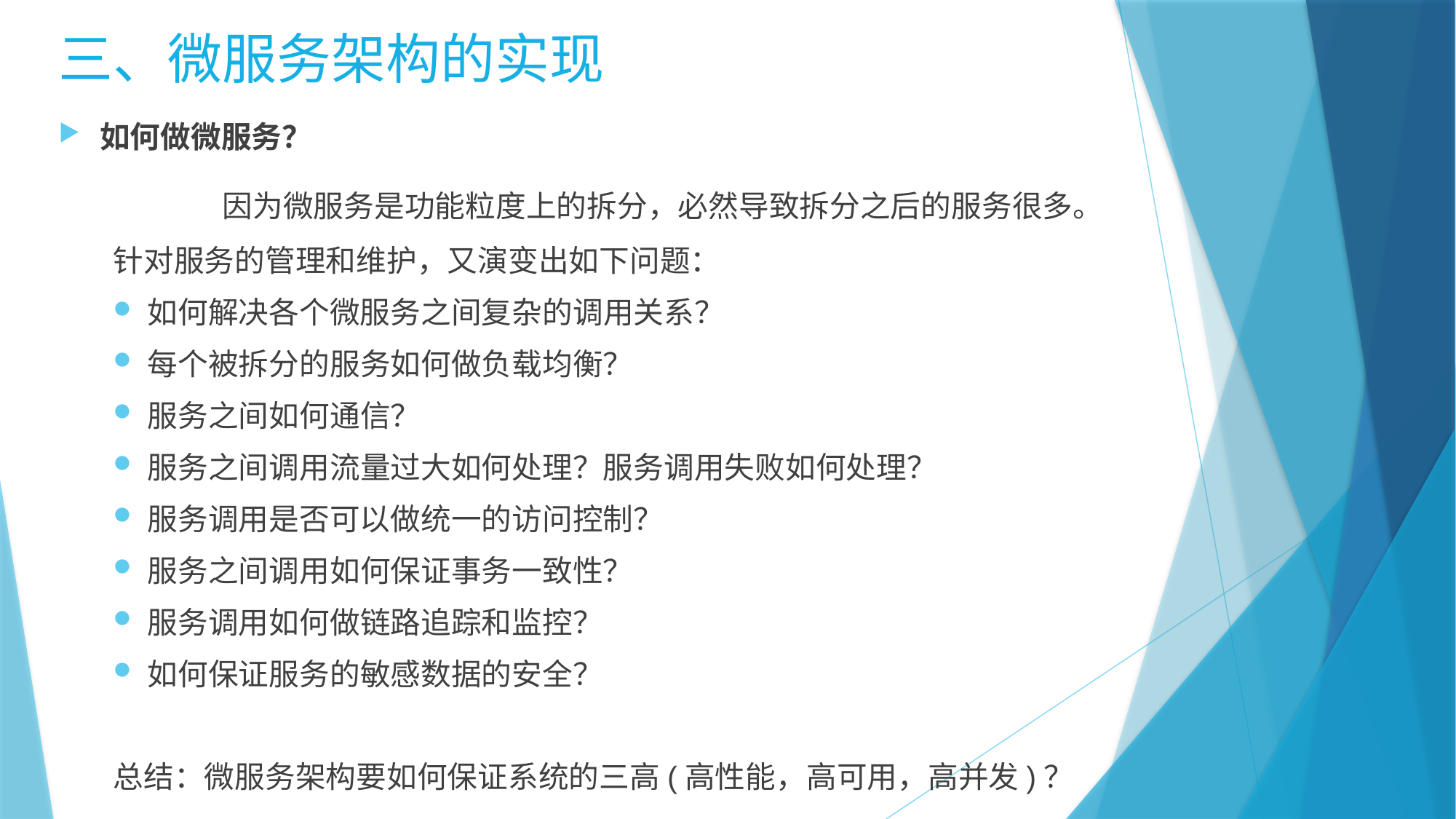

三、微服务架构的实现
如何做微服务？
	因为微服务是功能粒度上的拆分，必然导致拆分之后的服务很多。针对服务的管理和维护，又演变出如下问题：
如何解决各个微服务之间复杂的调用关系？
每个被拆分的服务如何做负载均衡？
服务之间如何通信？
服务之间调用流量过大如何处理？服务调用失败如何处理？
服务调用是否可以做统一的访问控制？
服务之间调用如何保证事务一致性？
服务调用如何做链路追踪和监控？
如何保证服务的敏感数据的安全？

总结：微服务架构要如何保证系统的三高(高性能，高可用，高并发)？